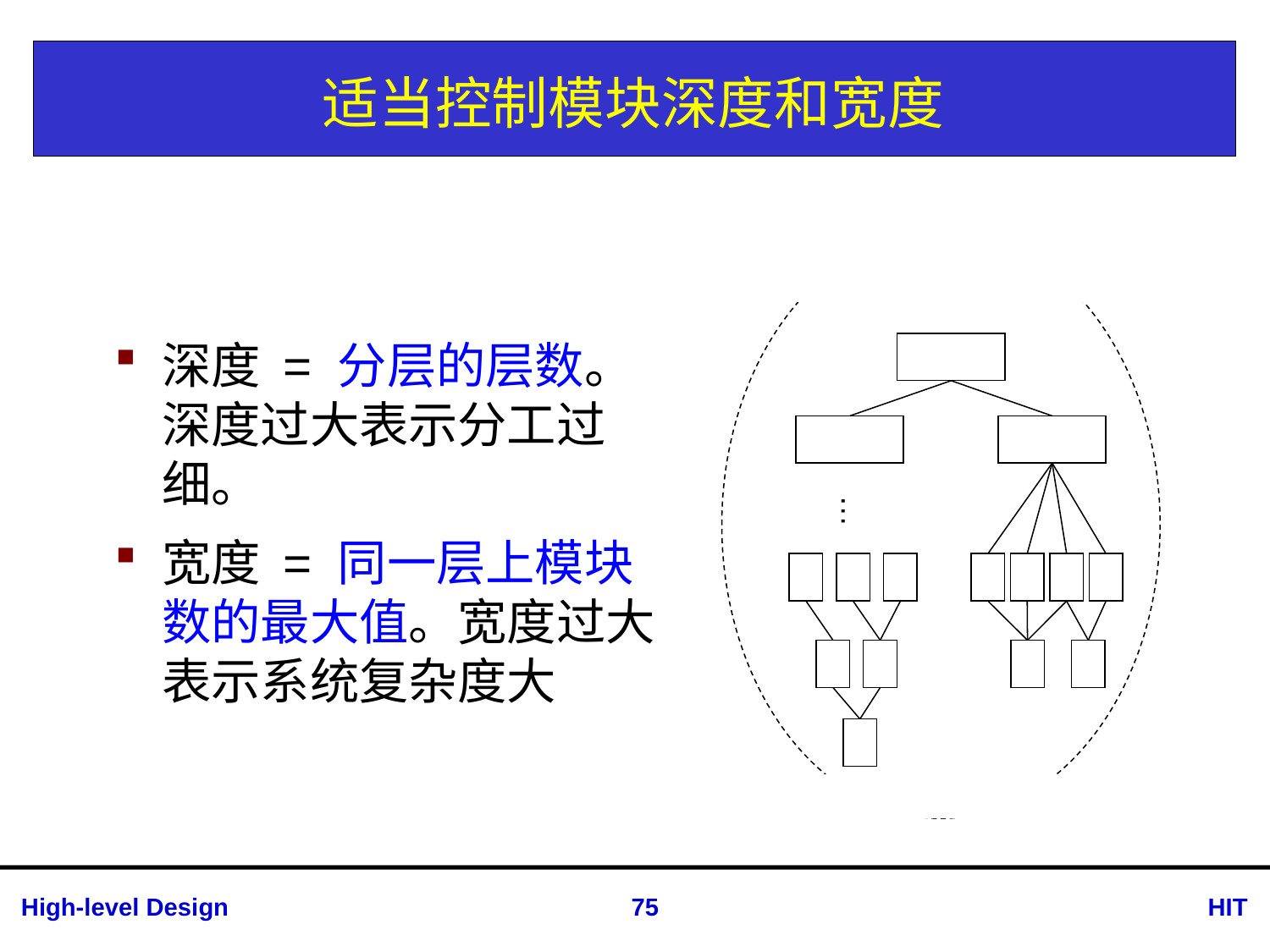

# 适当控制模块深度和宽度

…

深度 = 分层的层数。深度过大表示分工过细。
宽度 = 同一层上模块数的最大值。宽度过大表示系统复杂度大